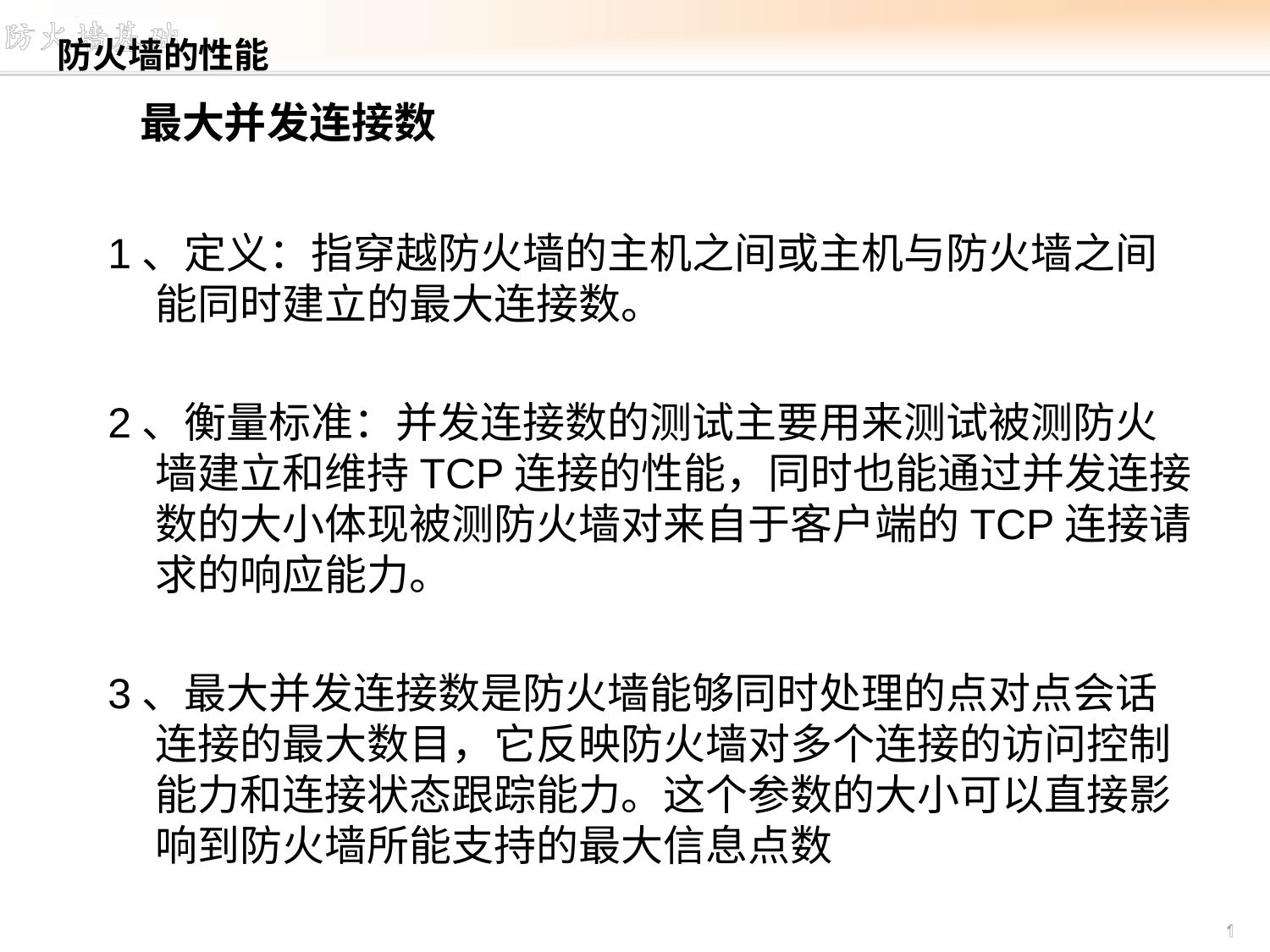

防火墙的性能
# 最大并发连接数
1、定义：指穿越防火墙的主机之间或主机与防火墙之间能同时建立的最大连接数。

2、衡量标准：并发连接数的测试主要用来测试被测防火墙建立和维持TCP连接的性能，同时也能通过并发连接数的大小体现被测防火墙对来自于客户端的TCP连接请求的响应能力。

3、最大并发连接数是防火墙能够同时处理的点对点会话连接的最大数目，它反映防火墙对多个连接的访问控制能力和连接状态跟踪能力。这个参数的大小可以直接影响到防火墙所能支持的最大信息点数